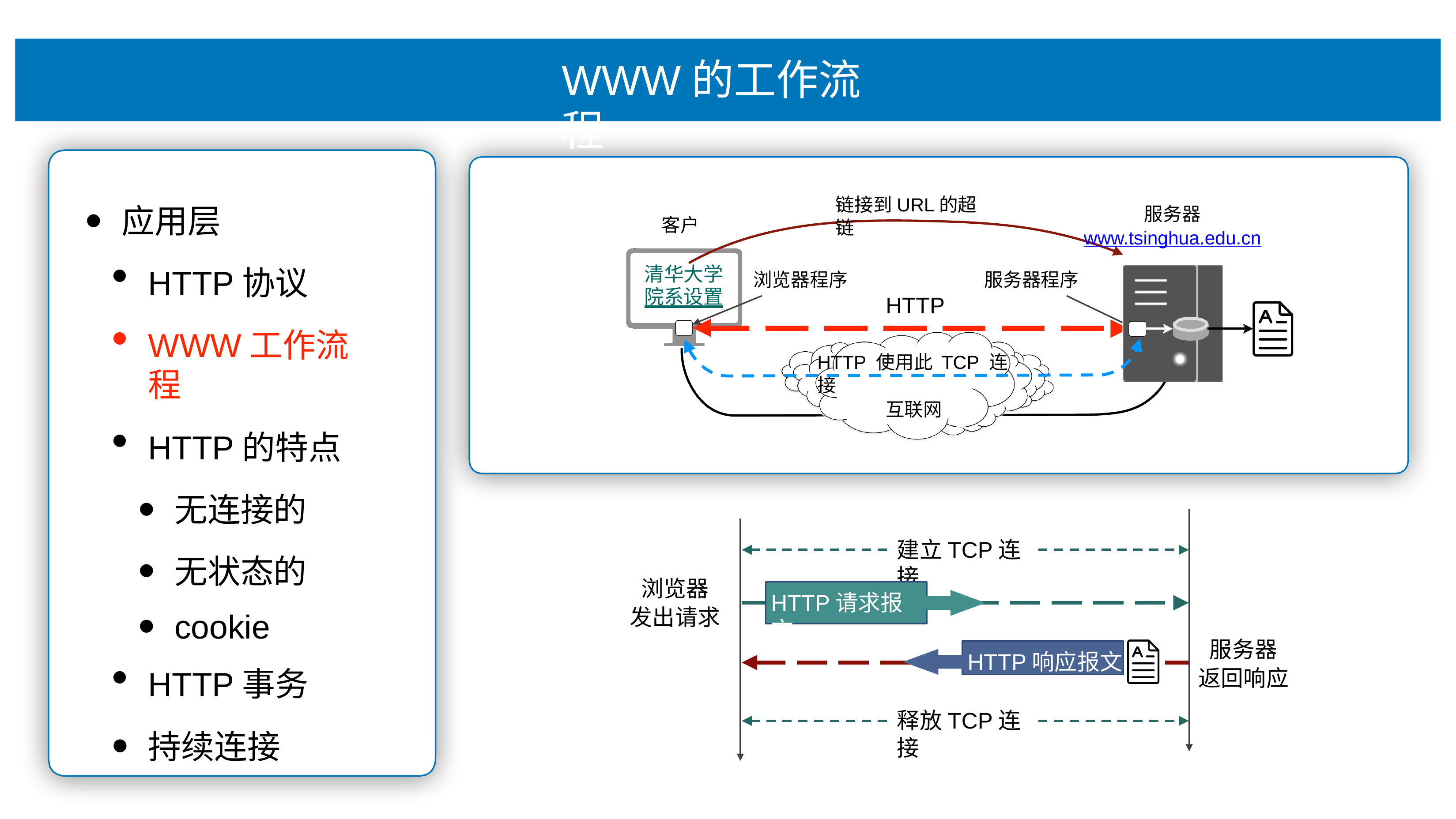

# WWW的⼯作流程

链接到URL的超链
应⽤层
HTTP协议
WWW⼯作流程
HTTP的特点
⽆连接的
⽆状态的
cookie
HTTP事务
持续连接
服务器
www.tsinghua.edu.cn
客户

清华⼤学 院系设置

浏览器程序
服务器程序
HTTP

HTTP 使⽤此 TCP 连接
互联⽹

建⽴TCP连接

浏览器 发出请求

HTTP请求报⽂

服务器 返回响应

HTTP响应报⽂

释放TCP连接